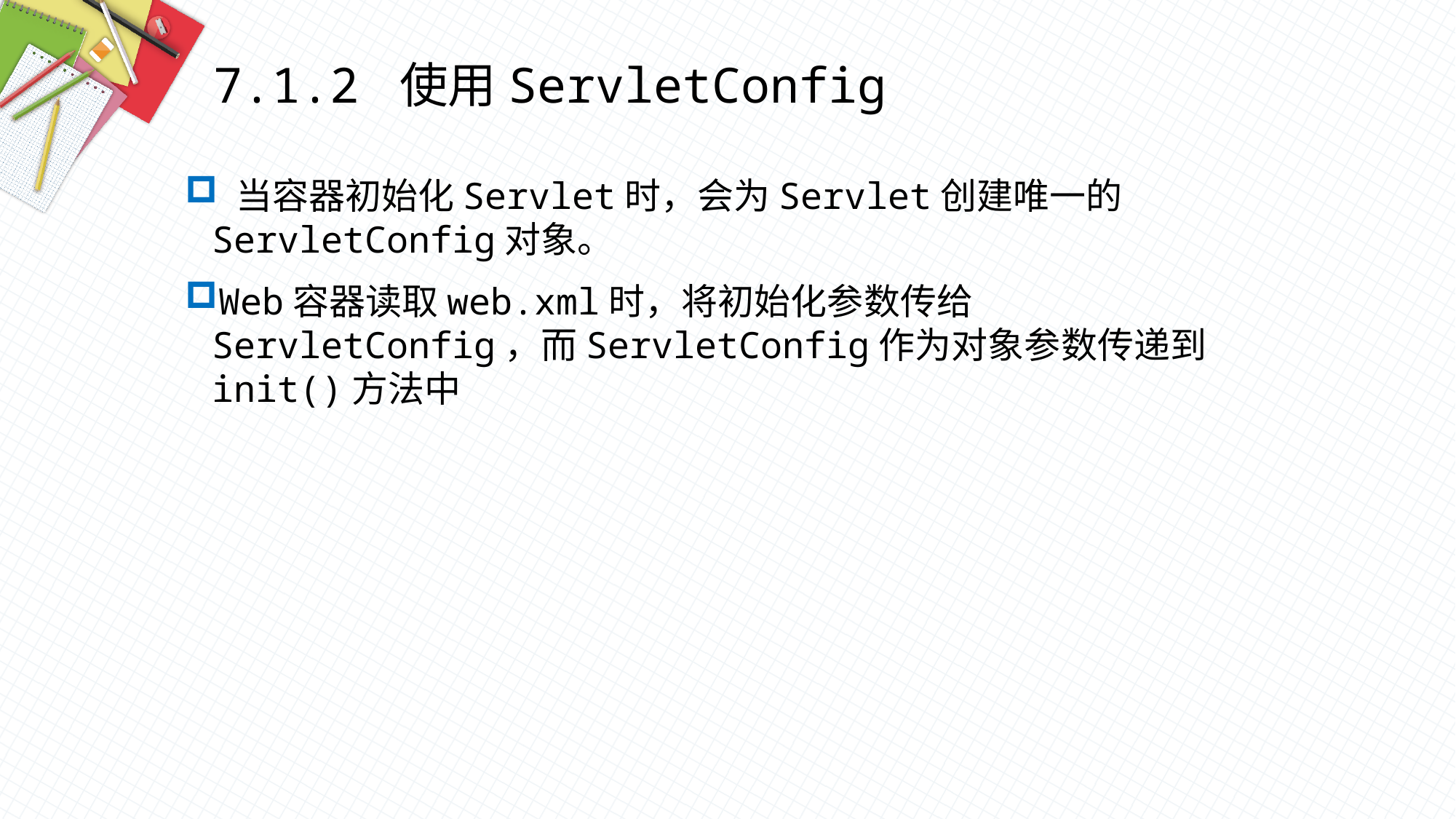

7.1.2 使用ServletConfig
 当容器初始化Servlet时，会为Servlet创建唯一的ServletConfig对象。
Web容器读取web.xml时，将初始化参数传给ServletConfig，而ServletConfig作为对象参数传递到init()方法中